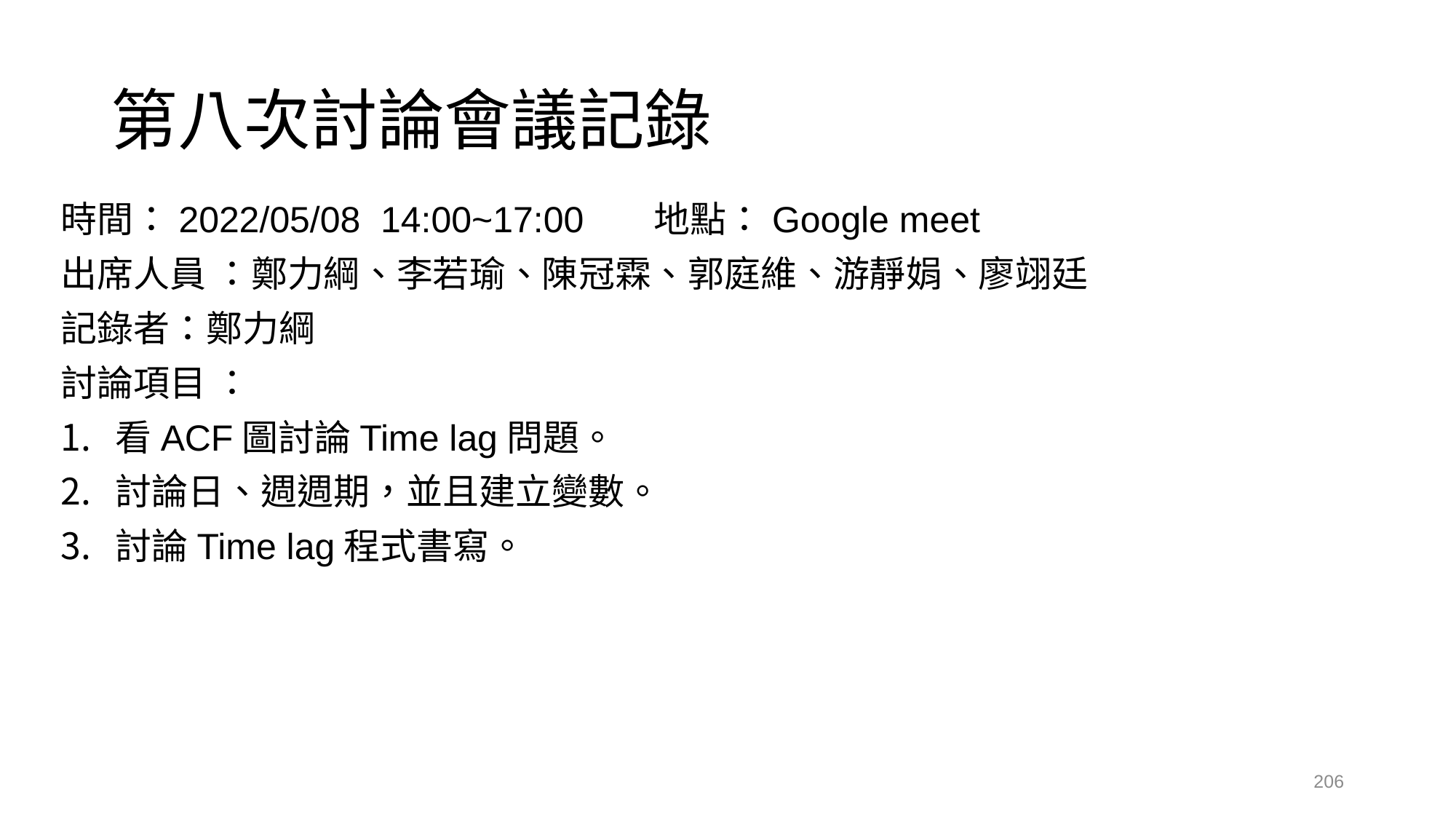

# 第八次討論會議記錄
時間：2022/05/08  14:00~17:00      地點：Google meet
出席人員 ：鄭力綱、李若瑜、陳冠霖、郭庭維、游靜娟、廖翊廷
記錄者：鄭力綱
討論項目 ：
看ACF圖討論Time lag問題。
討論日、週週期，並且建立變數。
討論Time lag程式書寫。
206